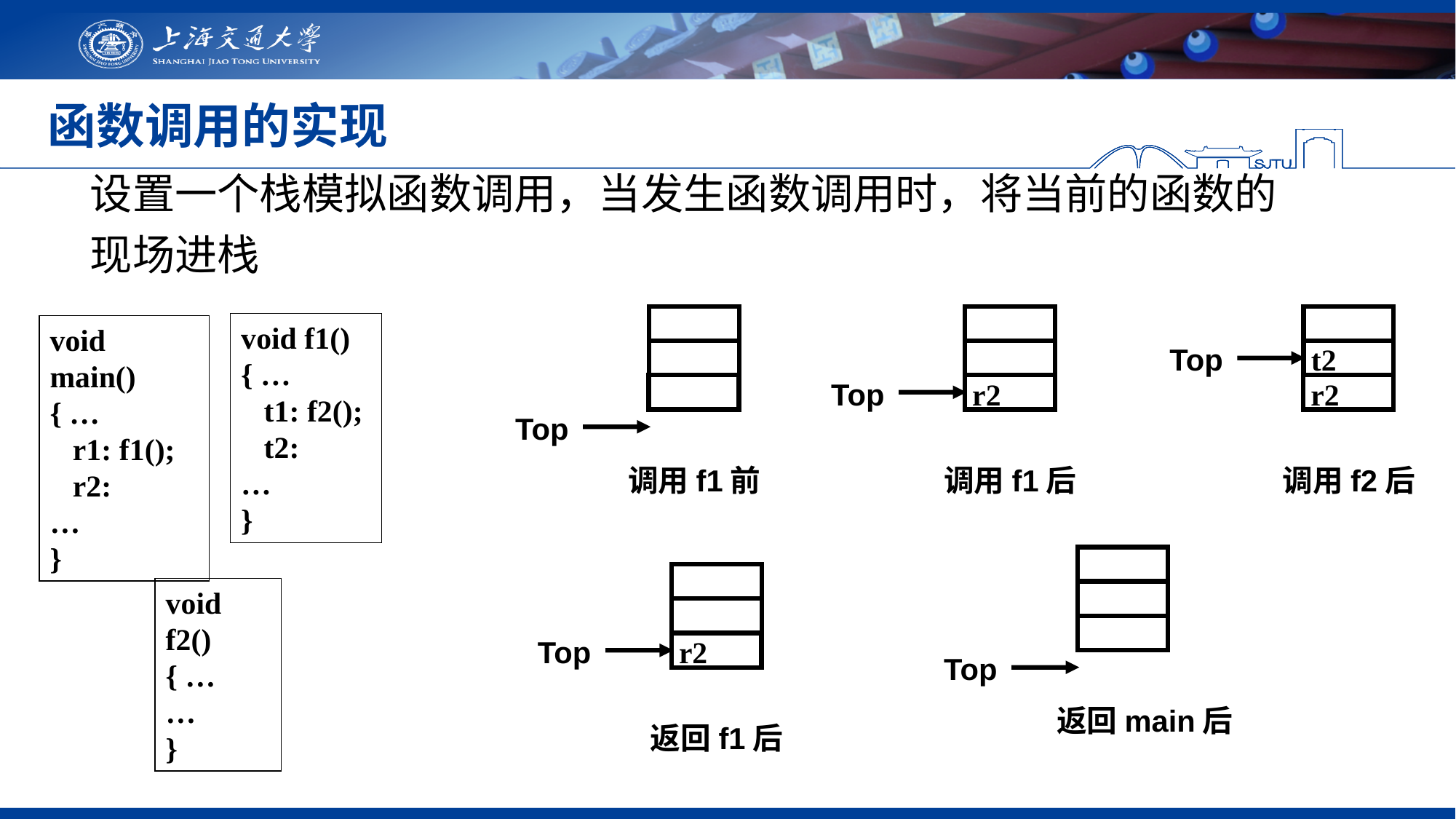

# 函数调用的实现
设置一个栈模拟函数调用，当发生函数调用时，将当前的函数的现场进栈

Top

调用f1前

Top
 t2

Top
 r2
 r2

调用f1后
调用f2后

Top
 r2

Top

返回main后
返回f1后
void f1()
{ …
   t1: f2();
   t2:
…
}
void main()
{ …
   r1: f1();
   r2:
…
}
void f2()
{ …
…
}